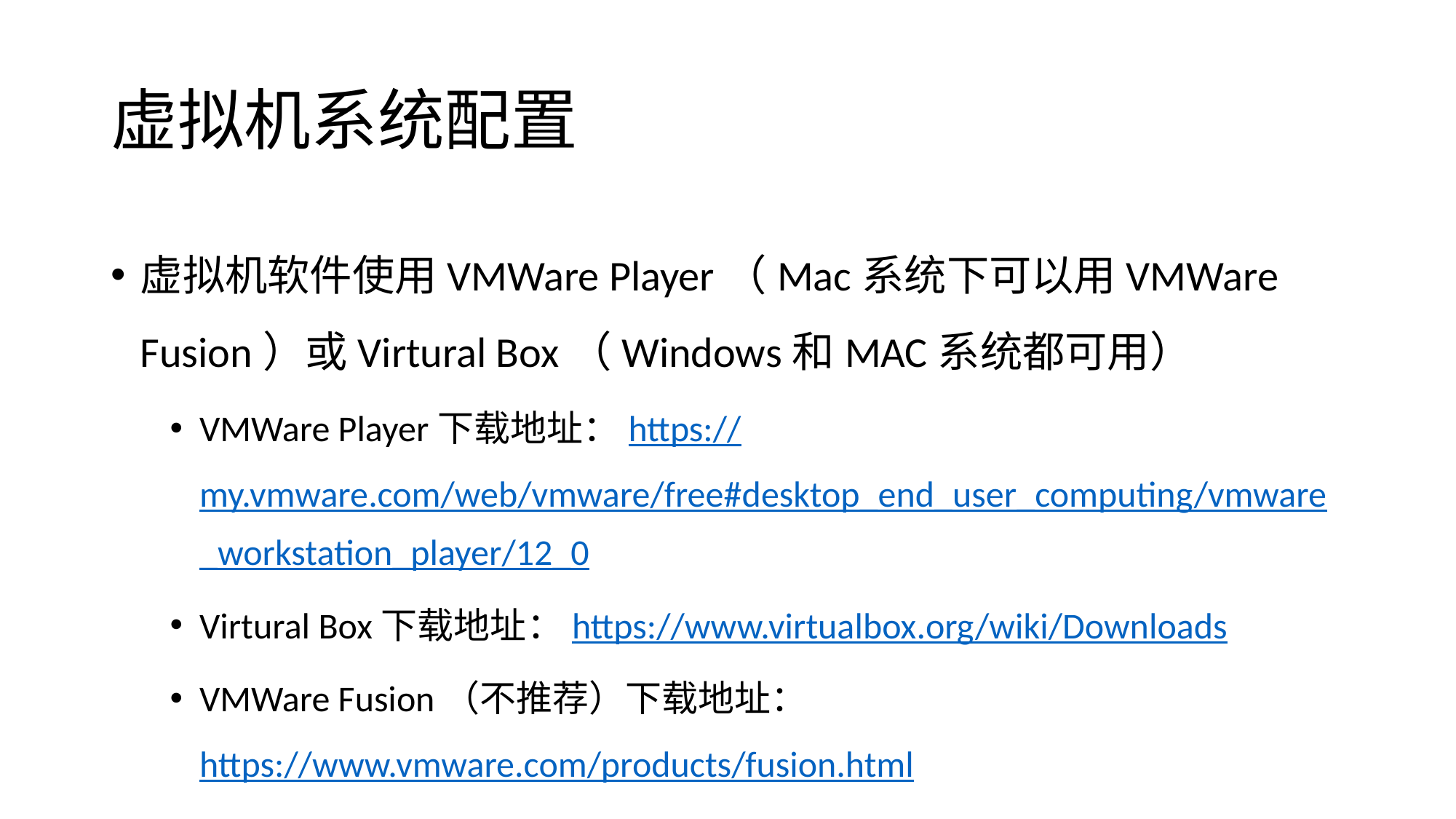

# 虚拟机系统配置
虚拟机软件使用VMWare Player（Mac系统下可以用VMWare Fusion）或Virtural Box（Windows和MAC系统都可用）
VMWare Player下载地址：https://my.vmware.com/web/vmware/free#desktop_end_user_computing/vmware_workstation_player/12_0
Virtural Box下载地址：https://www.virtualbox.org/wiki/Downloads
VMWare Fusion（不推荐）下载地址：https://www.vmware.com/products/fusion.html